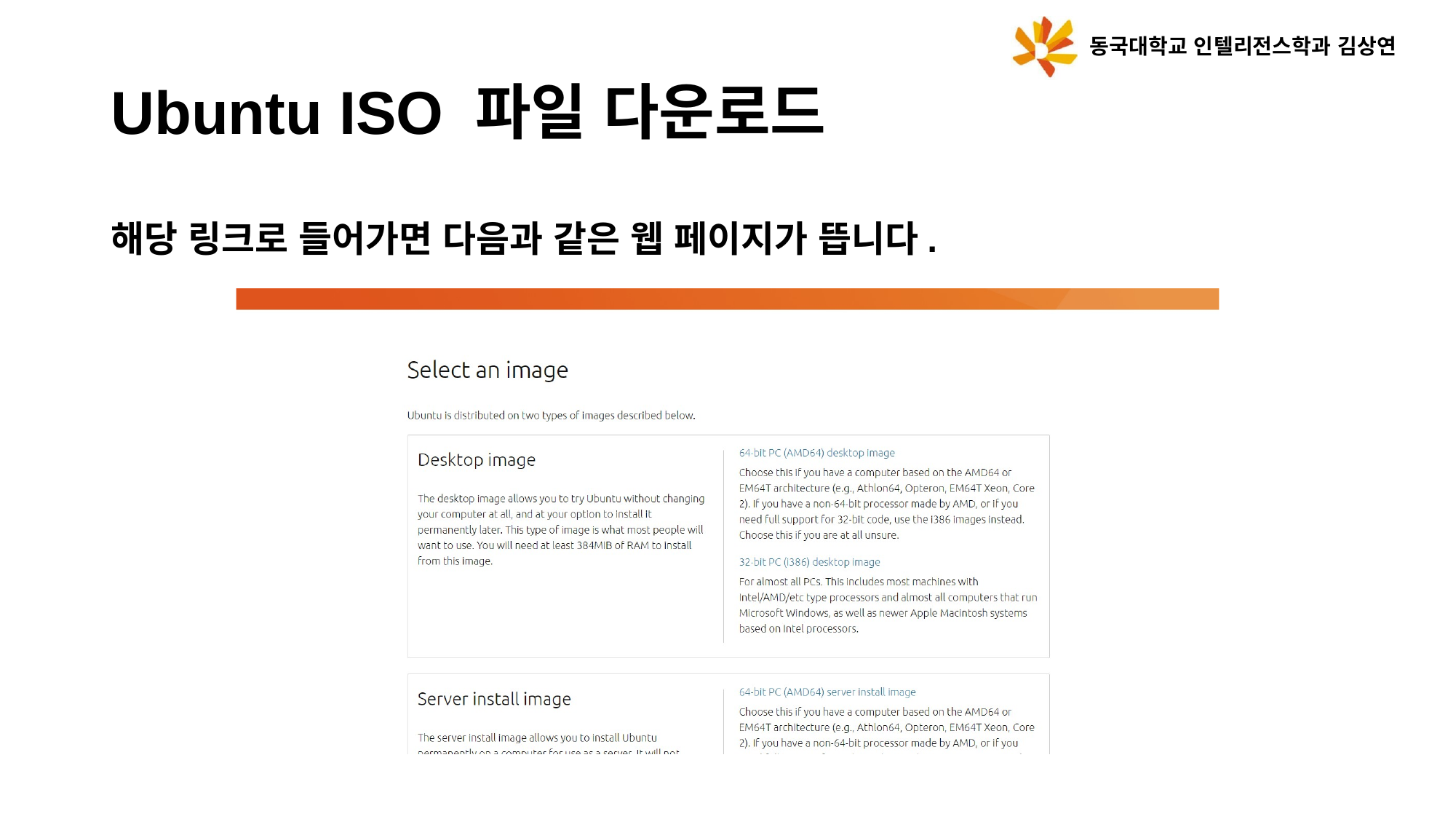

동국대학교 인텔리전스학과 김상연
Ubuntu ISO 파일 다운로드
해당 링크로 들어가면 다음과 같은 웹 페이지가 뜹니다.